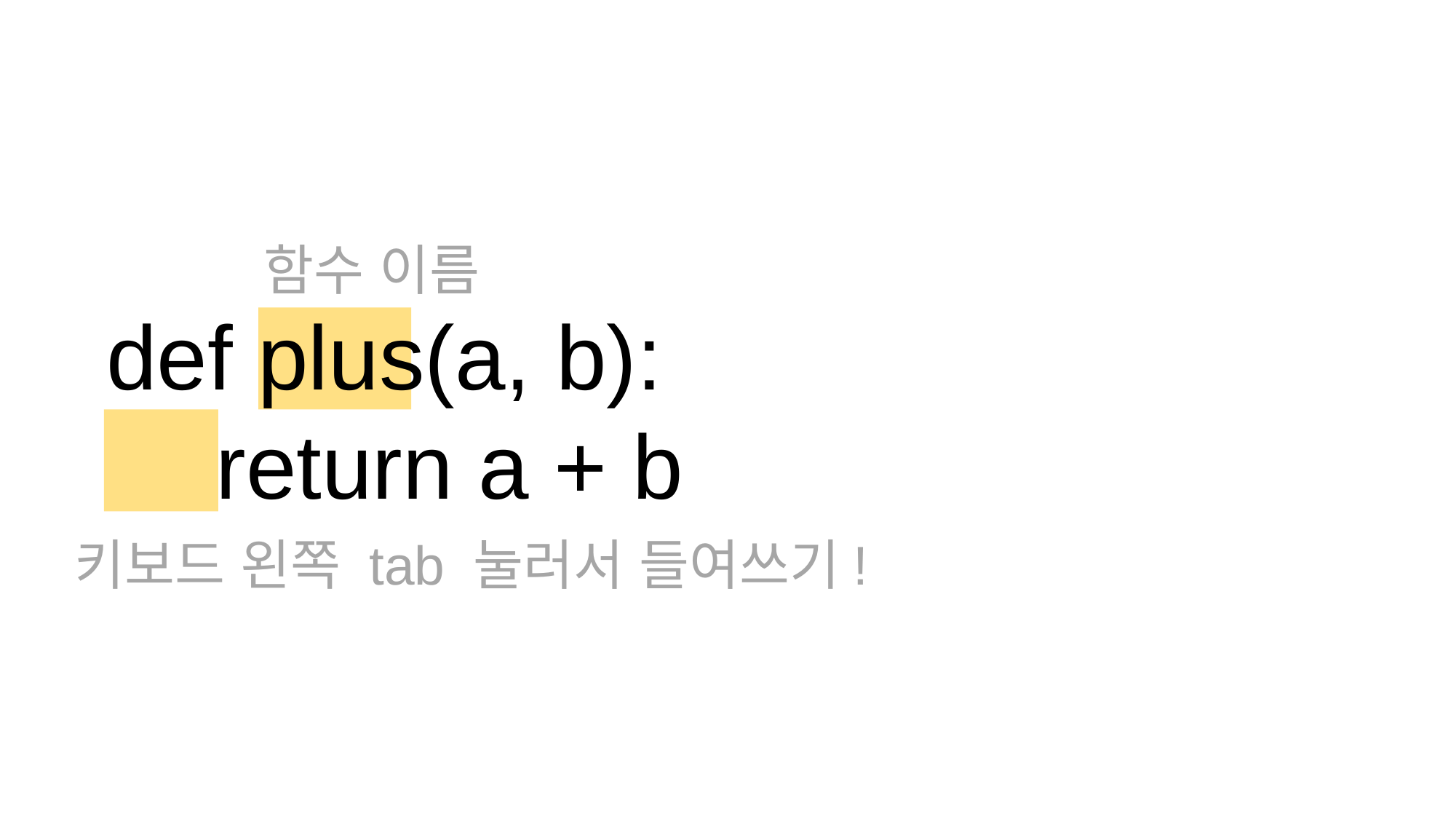

함수 이름
def plus(a, b):
	return a + b

키보드 왼쪽 tab 눌러서 들여쓰기!